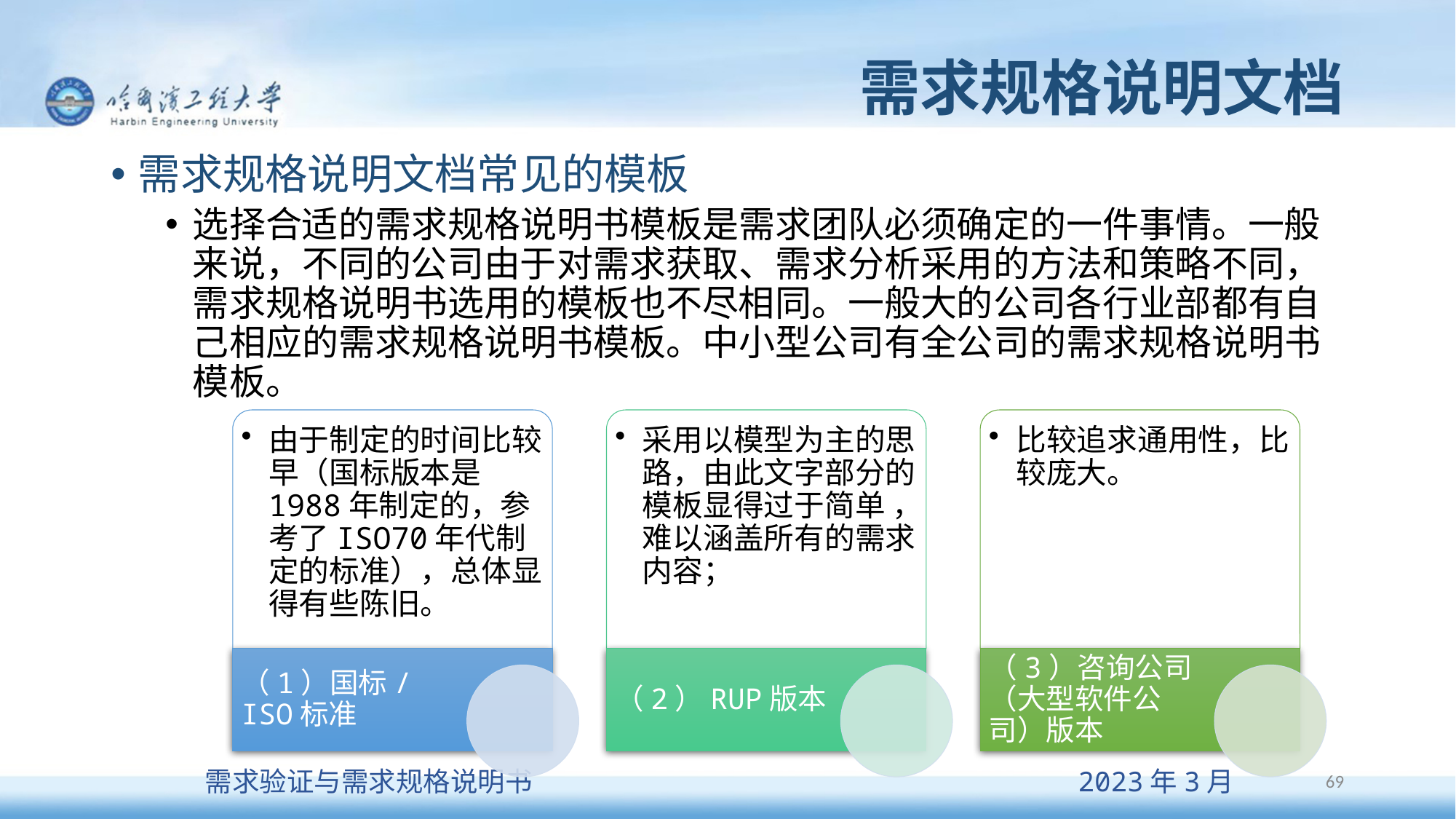

# 需求规格说明文档
需求规格说明文档常见的模板
选择合适的需求规格说明书模板是需求团队必须确定的一件事情。一般来说，不同的公司由于对需求获取、需求分析采用的方法和策略不同，需求规格说明书选用的模板也不尽相同。一般大的公司各行业部都有自己相应的需求规格说明书模板。中小型公司有全公司的需求规格说明书模板。

由于制定的时间比较早（国标版本是1988年制定的，参考了ISO70年代制定的标准），总体显得有些陈旧。
（1）国标/ISO标准
采用以模型为主的思路，由此文字部分的模板显得过于简单 ，难以涵盖所有的需求内容；
（2）RUP版本
比较追求通用性，比较庞大。
（3）咨询公司（大型软件公司）版本
69